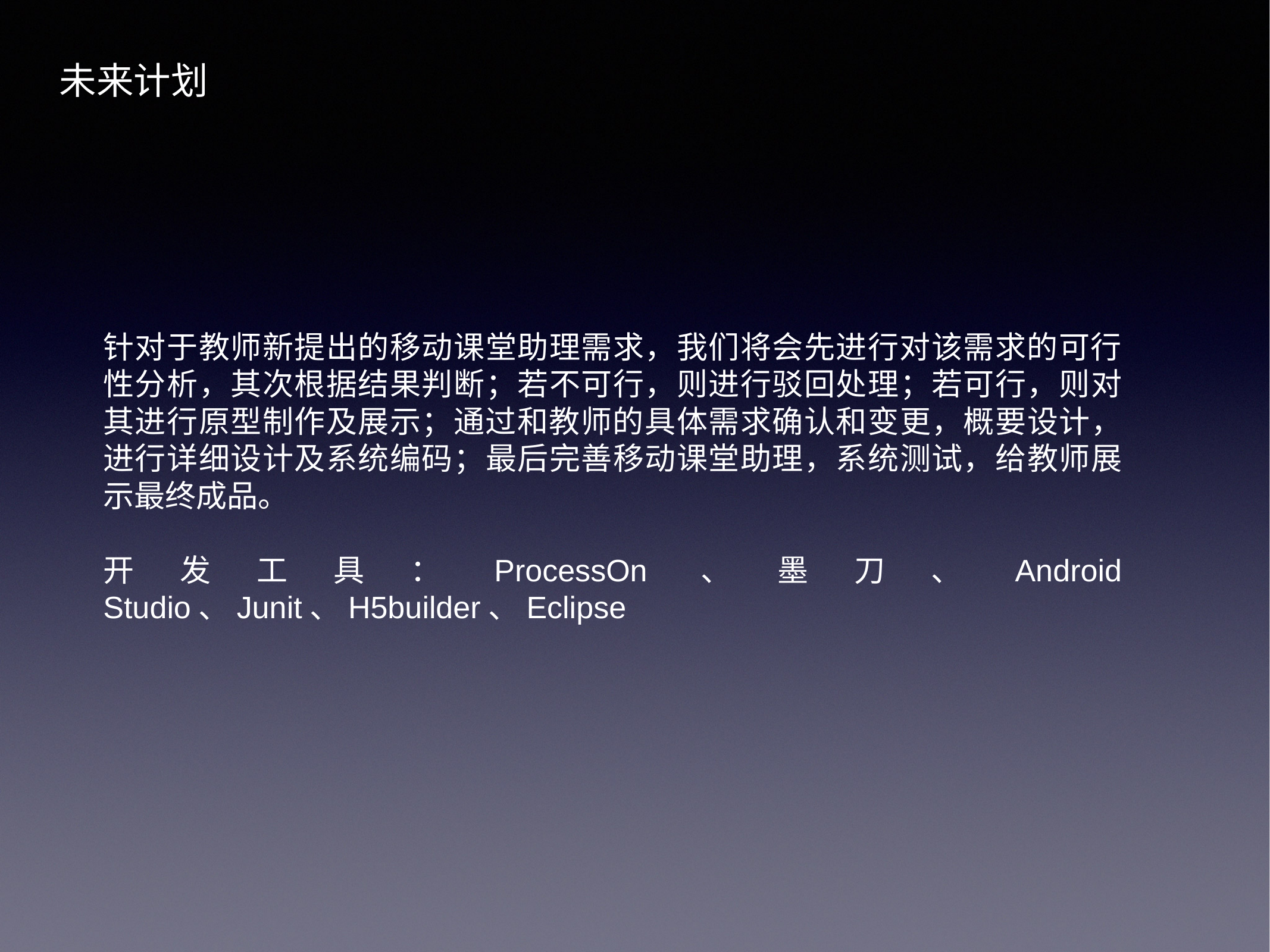

未来计划
针对于教师新提出的移动课堂助理需求，我们将会先进行对该需求的可行性分析，其次根据结果判断；若不可行，则进行驳回处理；若可行，则对其进行原型制作及展示；通过和教师的具体需求确认和变更，概要设计，进行详细设计及系统编码；最后完善移动课堂助理，系统测试，给教师展示最终成品。

开发工具：ProcessOn、墨刀、Android Studio、Junit、H5builder、Eclipse